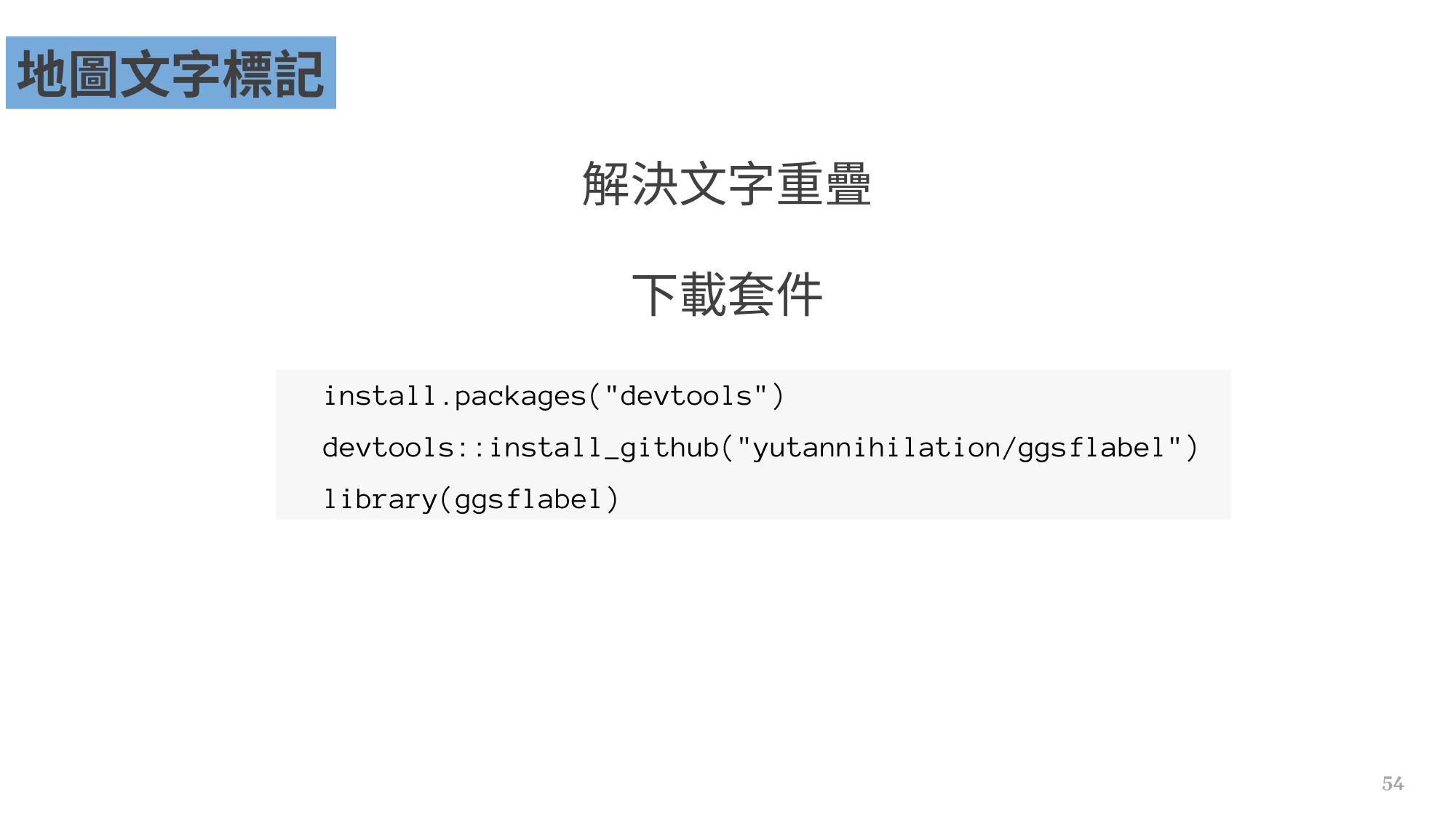

地圖文字標記
解決文字重疊
下載套件
install.packages("devtools")
devtools::install_github("yutannihilation/ggsflabel")
library(ggsflabel)
54